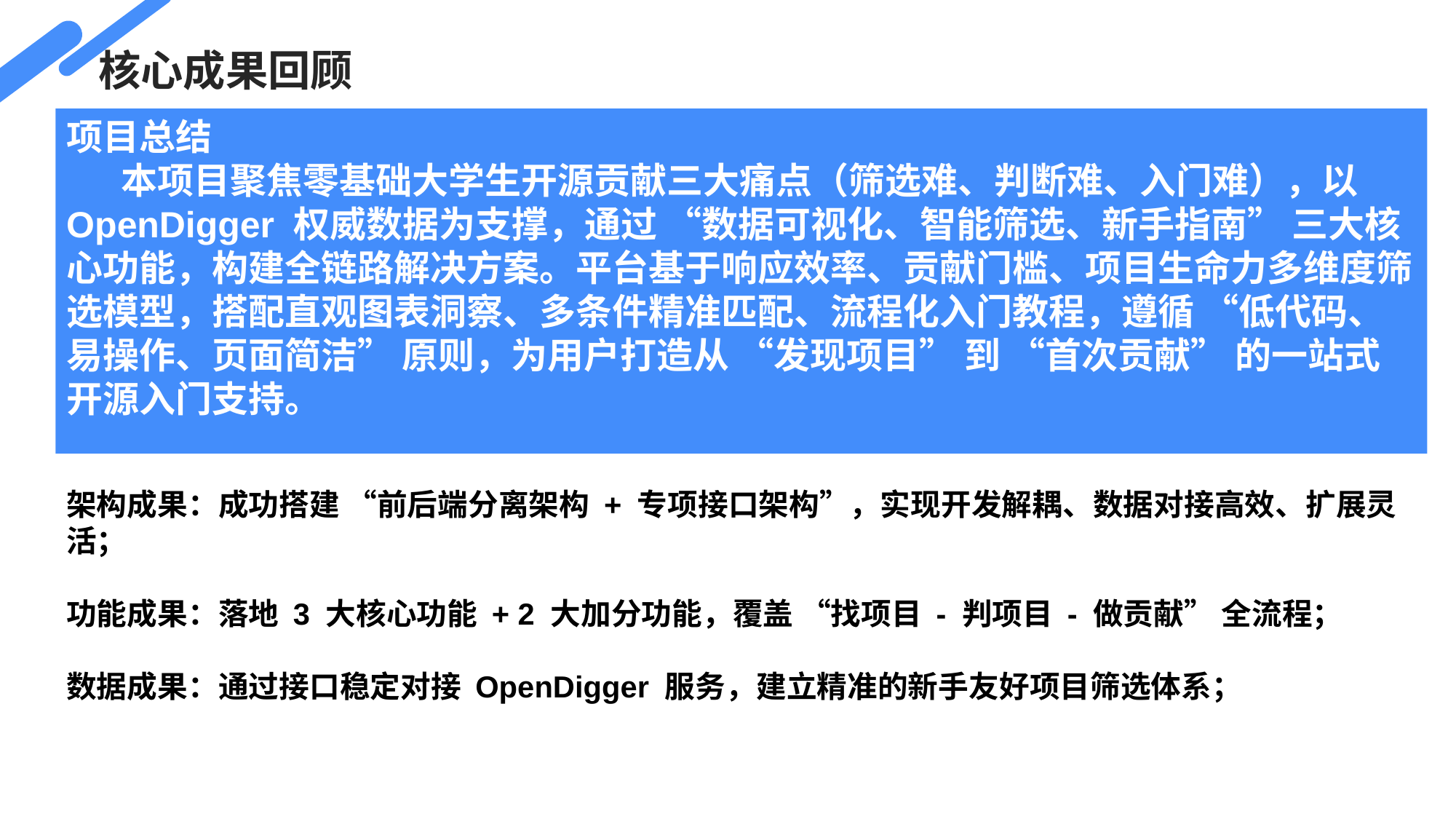

核心成果回顾
项目总结
本项目聚焦零基础大学生开源贡献三大痛点（筛选难、判断难、入门难），以 OpenDigger 权威数据为支撑，通过 “数据可视化、智能筛选、新手指南” 三大核心功能，构建全链路解决方案。平台基于响应效率、贡献门槛、项目生命力多维度筛选模型，搭配直观图表洞察、多条件精准匹配、流程化入门教程，遵循 “低代码、易操作、页面简洁” 原则，为用户打造从 “发现项目” 到 “首次贡献” 的一站式开源入门支持。
架构成果：成功搭建 “前后端分离架构 + 专项接口架构”，实现开发解耦、数据对接高效、扩展灵活；

功能成果：落地 3 大核心功能 + 2 大加分功能，覆盖 “找项目 - 判项目 - 做贡献” 全流程；

数据成果：通过接口稳定对接 OpenDigger 服务，建立精准的新手友好项目筛选体系；
Business template